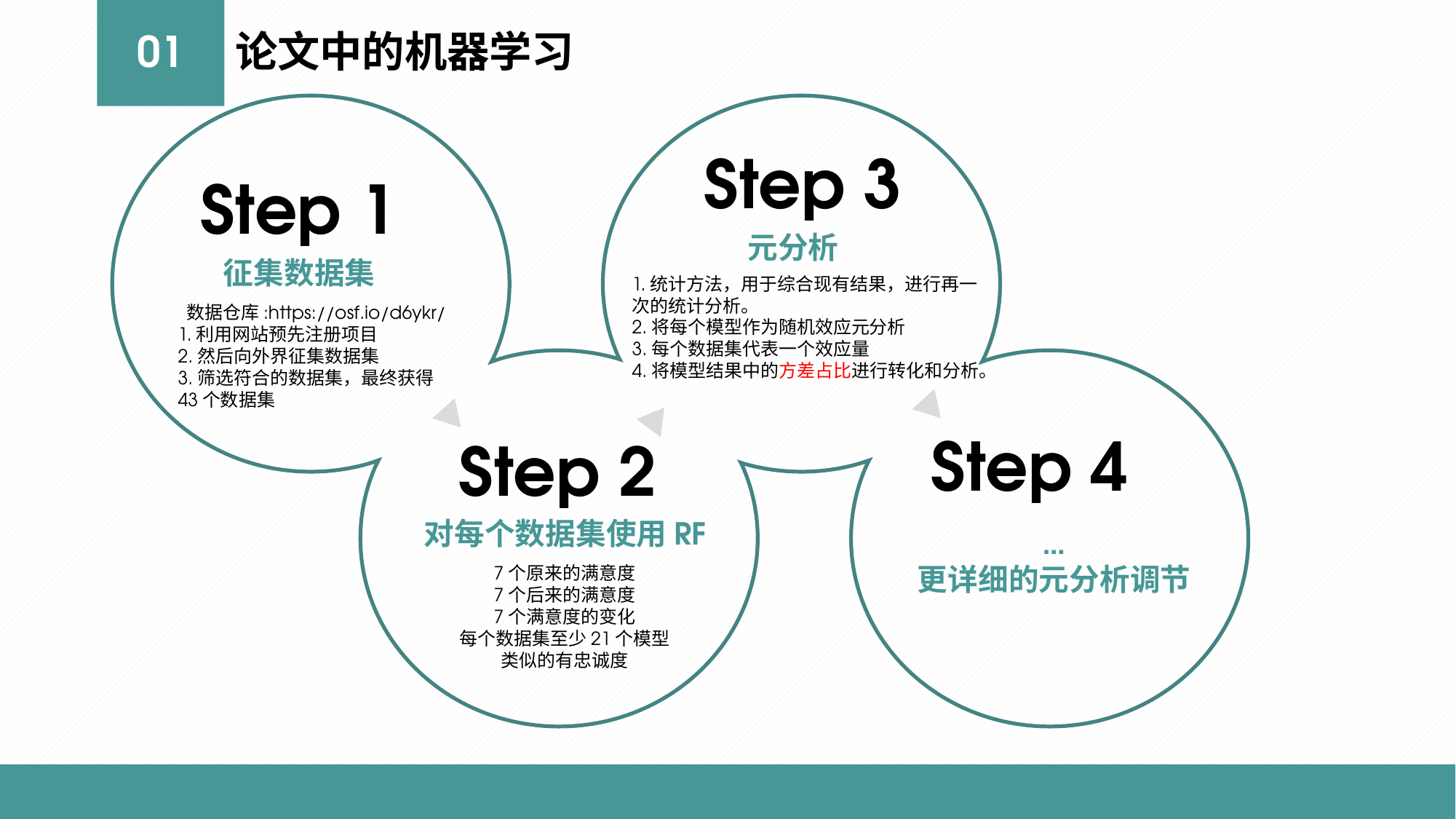

01
论文中的机器学习

Step 3
Step 1
元分析
征集数据集
1.统计方法，用于综合现有结果，进行再一次的统计分析。
2.将每个模型作为随机效应元分析
3.每个数据集代表一个效应量
4.将模型结果中的方差占比进行转化和分析。
数据仓库:https://osf.io/d6ykr/
1.利用网站预先注册项目
2.然后向外界征集数据集
3.筛选符合的数据集，最终获得43个数据集

Step 4
Step 2
对每个数据集使用RF
…
更详细的元分析调节
7个原来的满意度
7个后来的满意度
7个满意度的变化
每个数据集至少21个模型
类似的有忠诚度